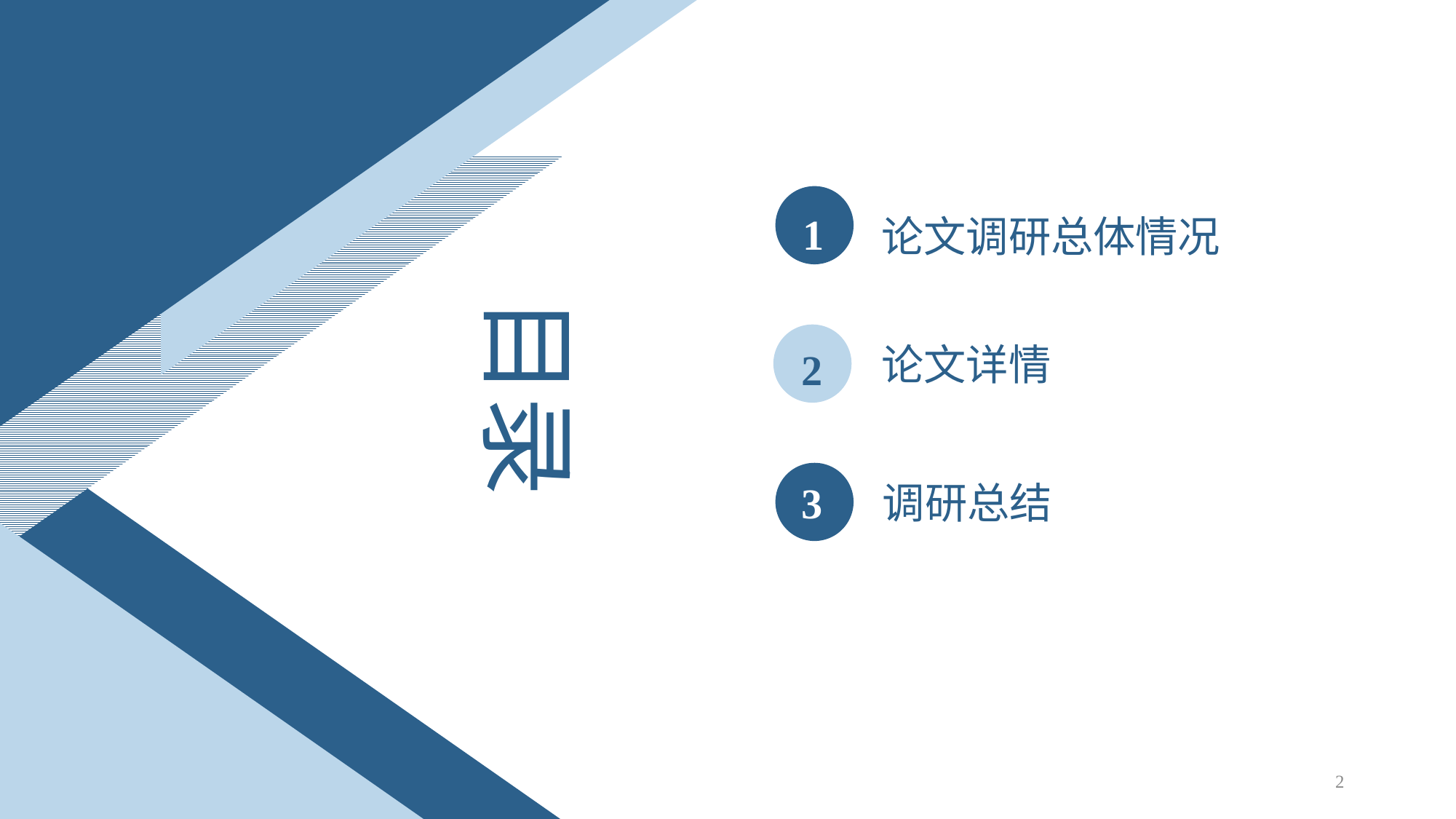

1
论文调研总体情况
目录

论文详情
2

3
调研总结
2